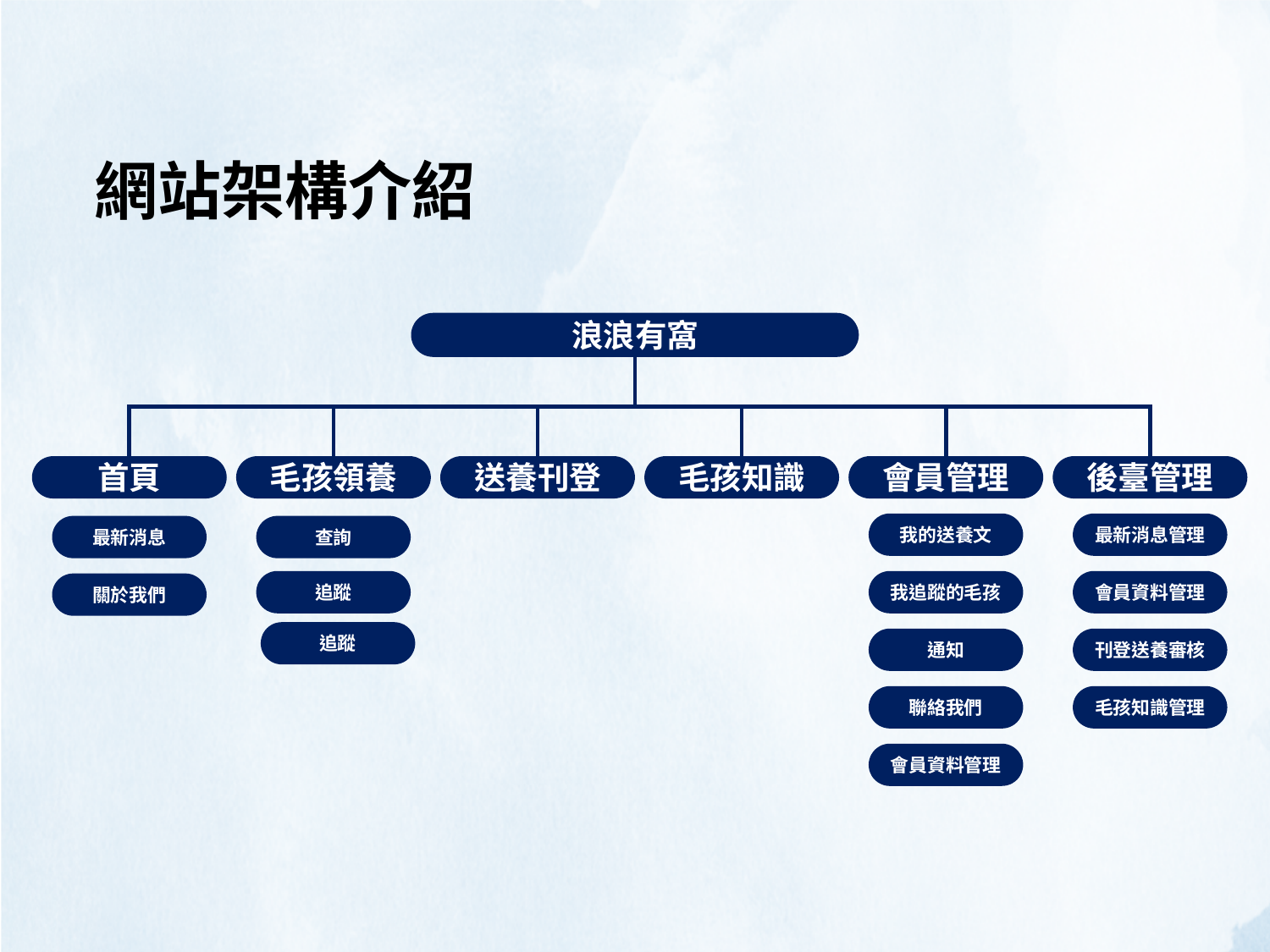

網站架構介紹
浪浪有窩
首頁
毛孩領養
送養刊登
毛孩知識
會員管理
後臺管理
我的送養文
最新消息管理
最新消息
查詢
追蹤
我追蹤的毛孩
會員資料管理
關於我們
追蹤
通知
刊登送養審核
聯絡我們
毛孩知識管理
會員資料管理